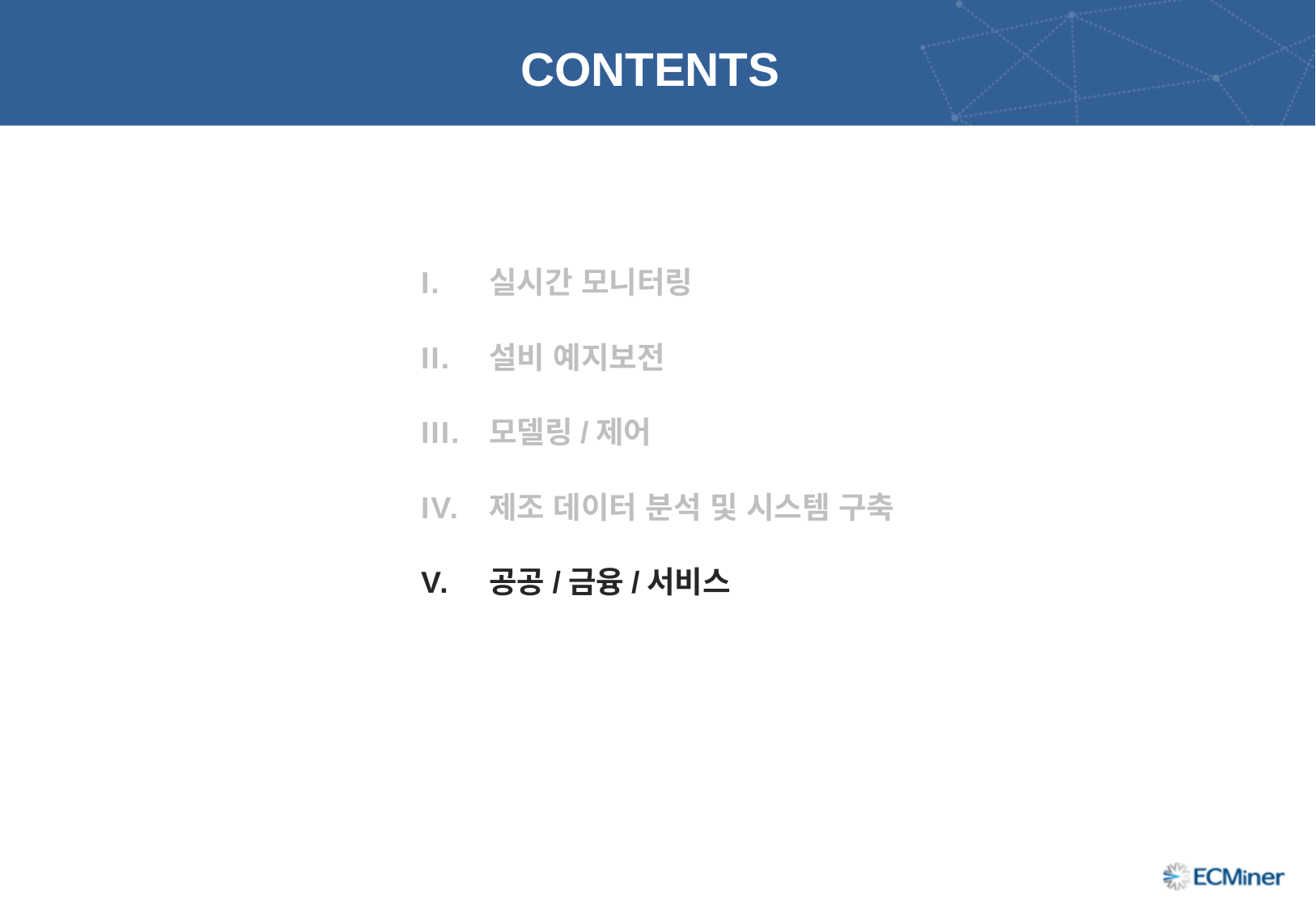

CONTENTS
실시간 모니터링
설비 예지보전
모델링/제어
제조 데이터 분석 및 시스템 구축
공공/금융/서비스